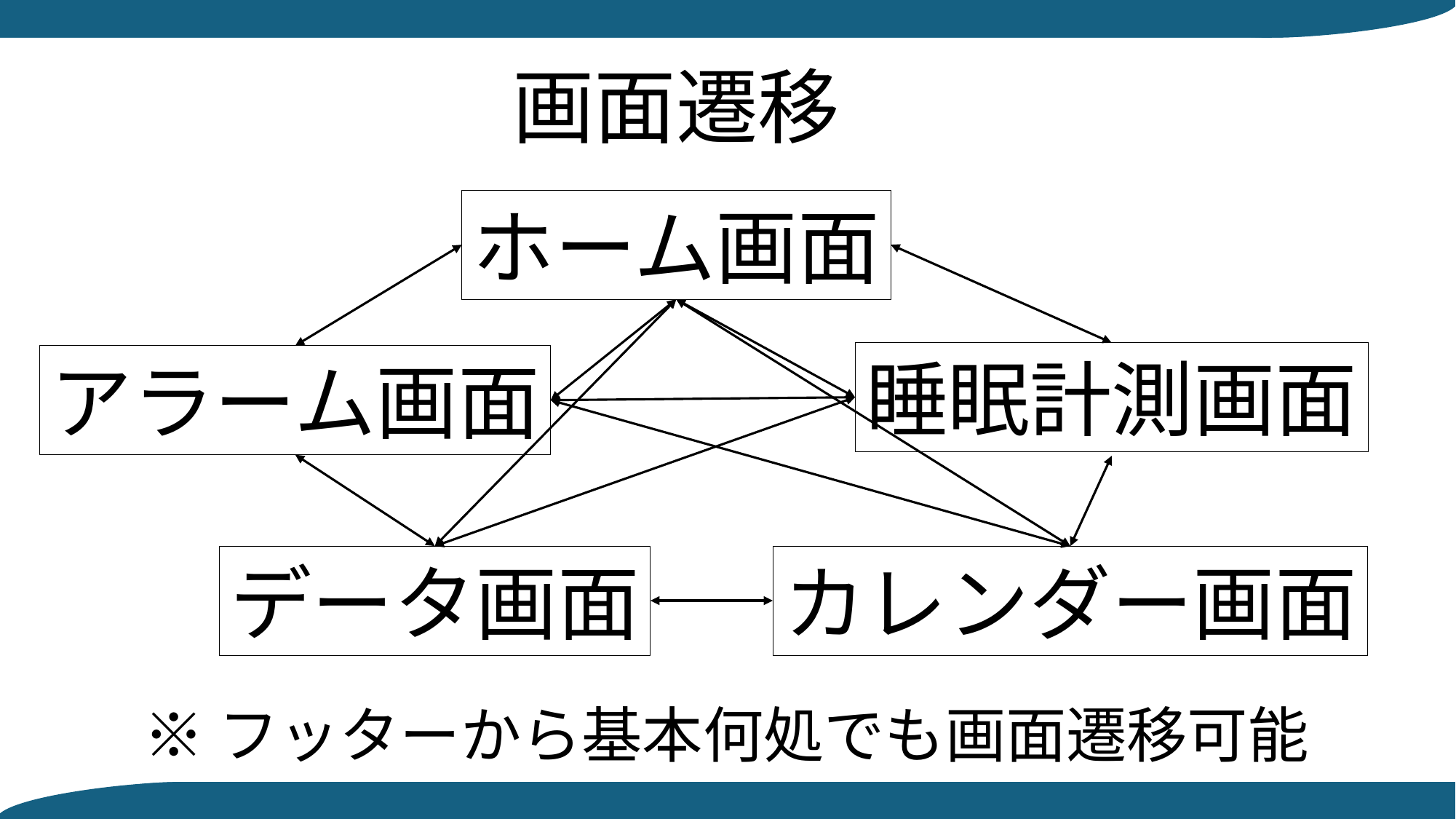

画面遷移
ホーム画面
睡眠計測画面
アラーム画面
データ画面
カレンダー画面
※フッターから基本何処でも画面遷移可能